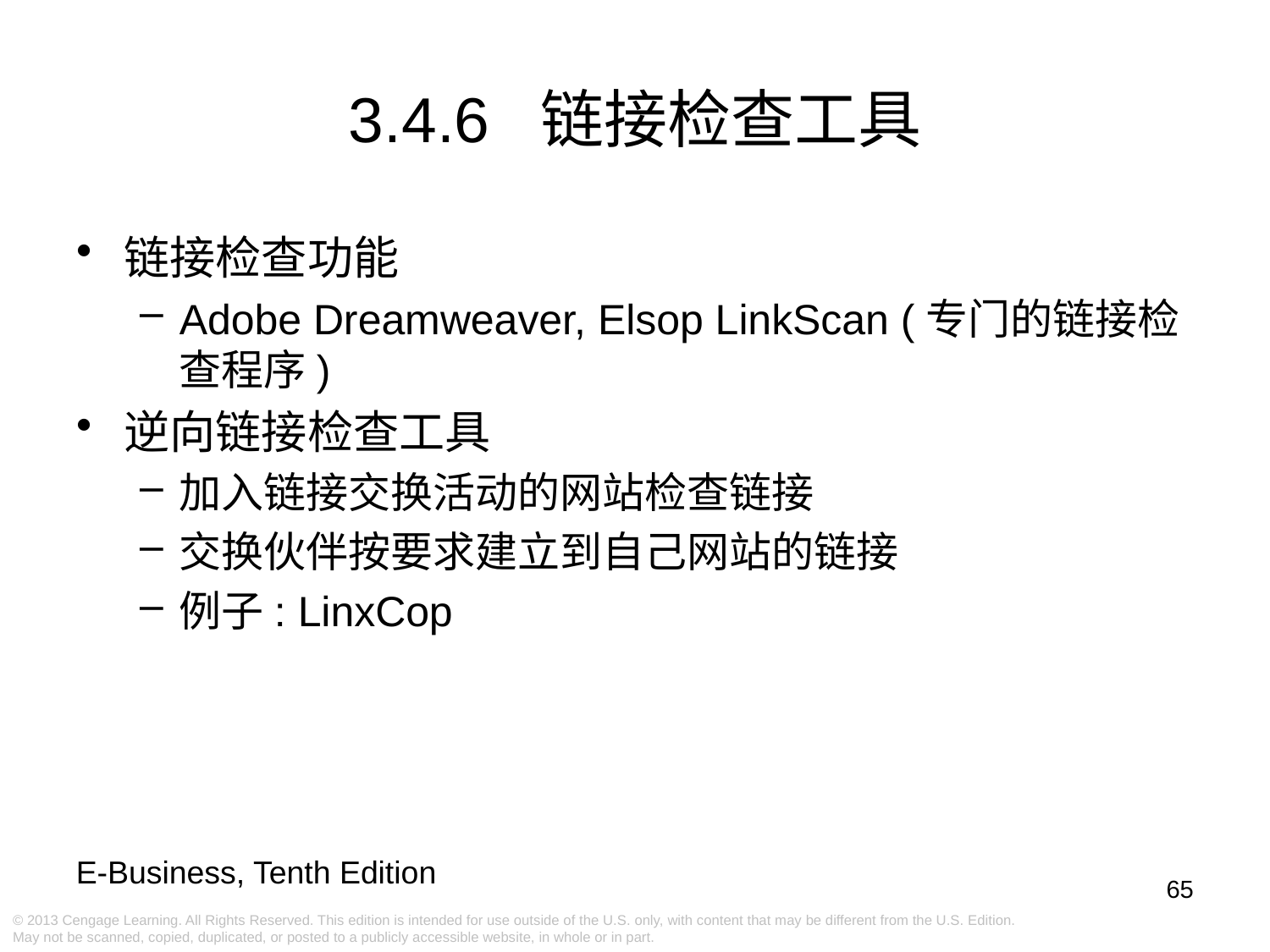

# 3.4.6  链接检查工具
链接检查功能
Adobe Dreamweaver, Elsop LinkScan (专门的链接检查程序)
逆向链接检查工具
加入链接交换活动的网站检查链接
交换伙伴按要求建立到自己网站的链接
例子: LinxCop

65